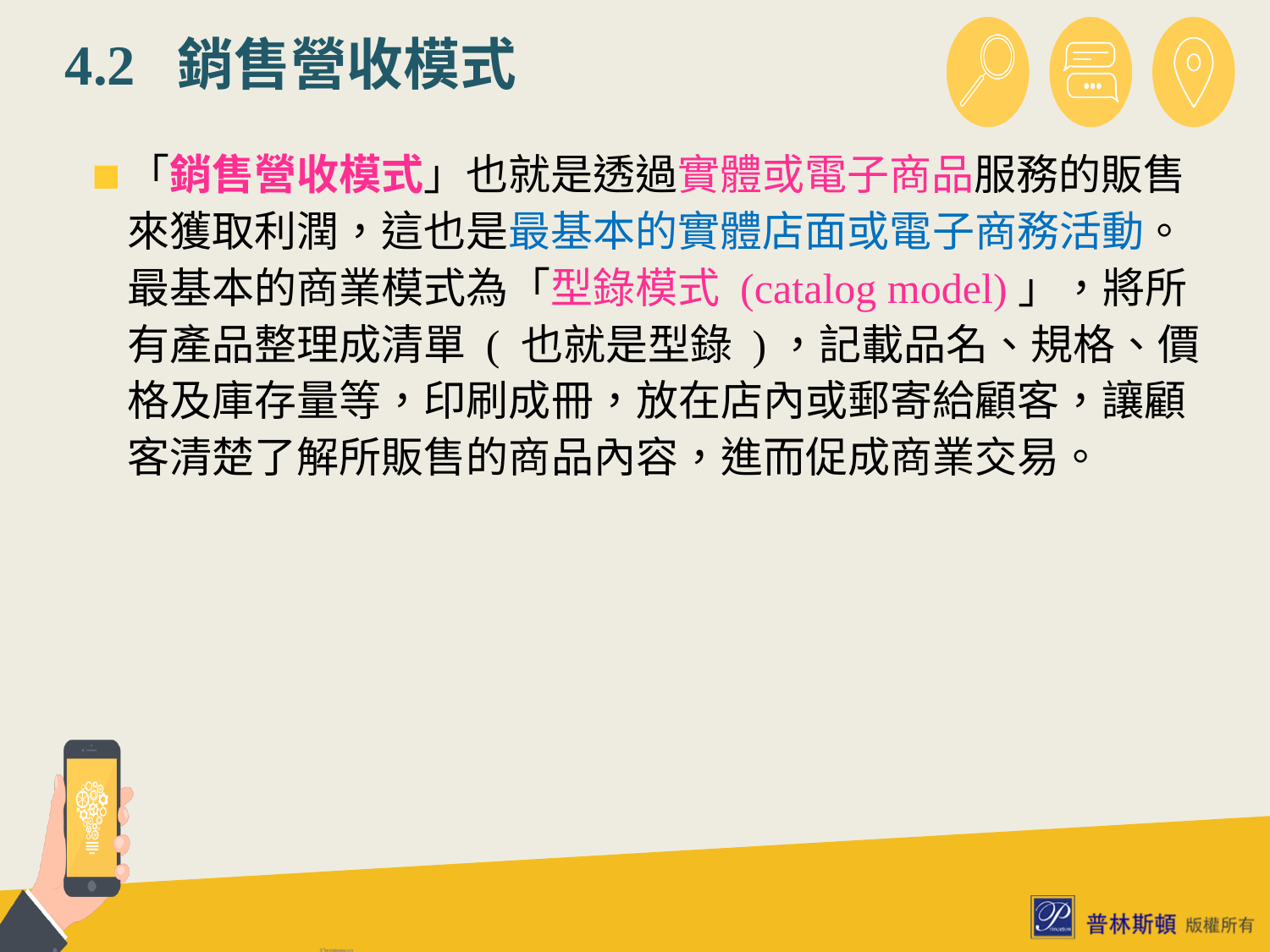

# 4.2  銷售營收模式
「銷售營收模式」也就是透過實體或電子商品服務的販售來獲取利潤，這也是最基本的實體店面或電子商務活動。最基本的商業模式為「型錄模式 (catalog model)」，將所有產品整理成清單 ( 也就是型錄 )，記載品名、規格、價格及庫存量等，印刷成冊，放在店內或郵寄給顧客，讓顧客清楚了解所販售的商品內容，進而促成商業交易。